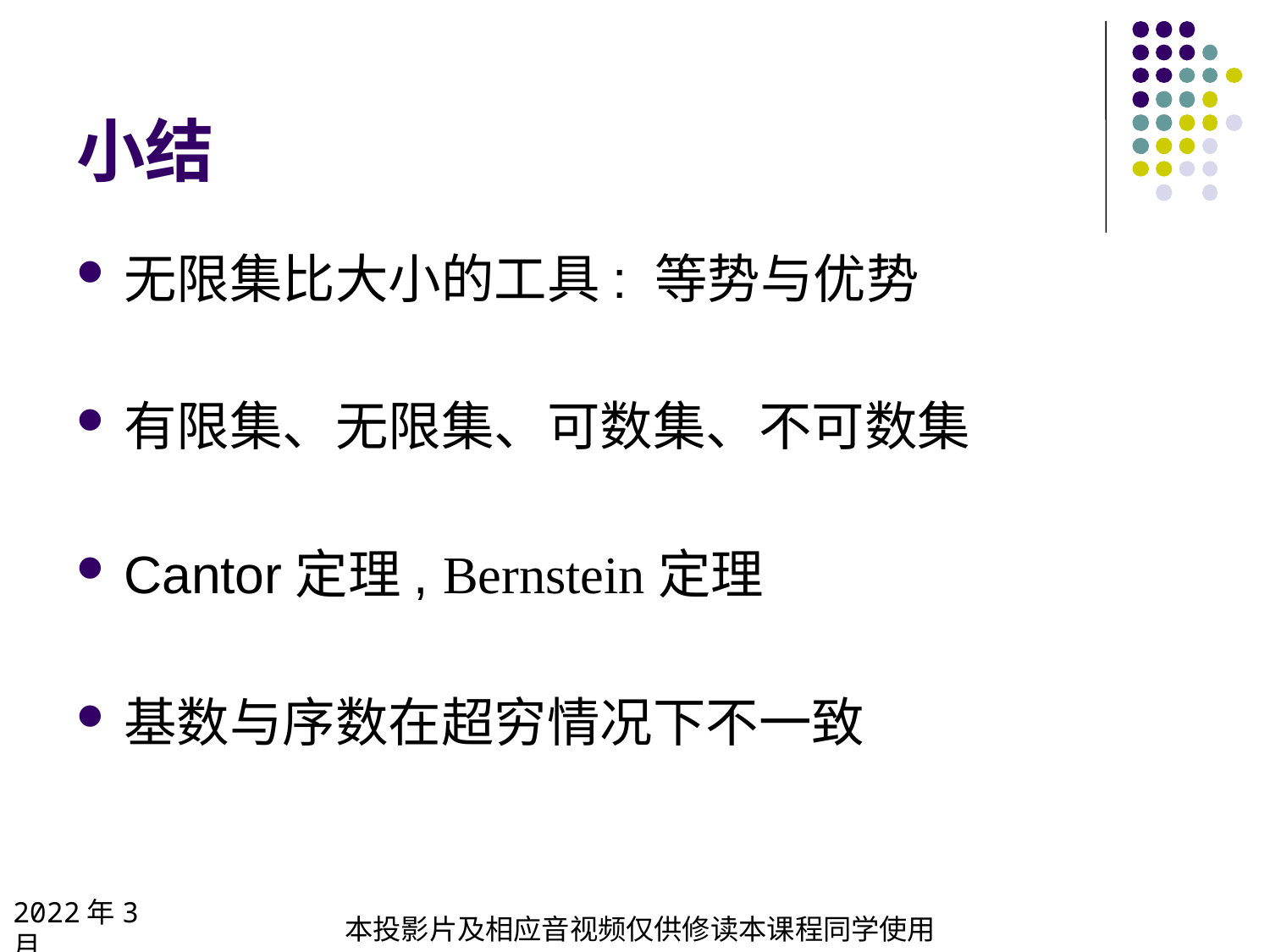

# 小结
无限集比大小的工具: 等势与优势

有限集、无限集、可数集、不可数集

Cantor定理, Bernstein定理

基数与序数在超穷情况下不一致
2022年3月
本投影片及相应音视频仅供修读本课程同学使用
31